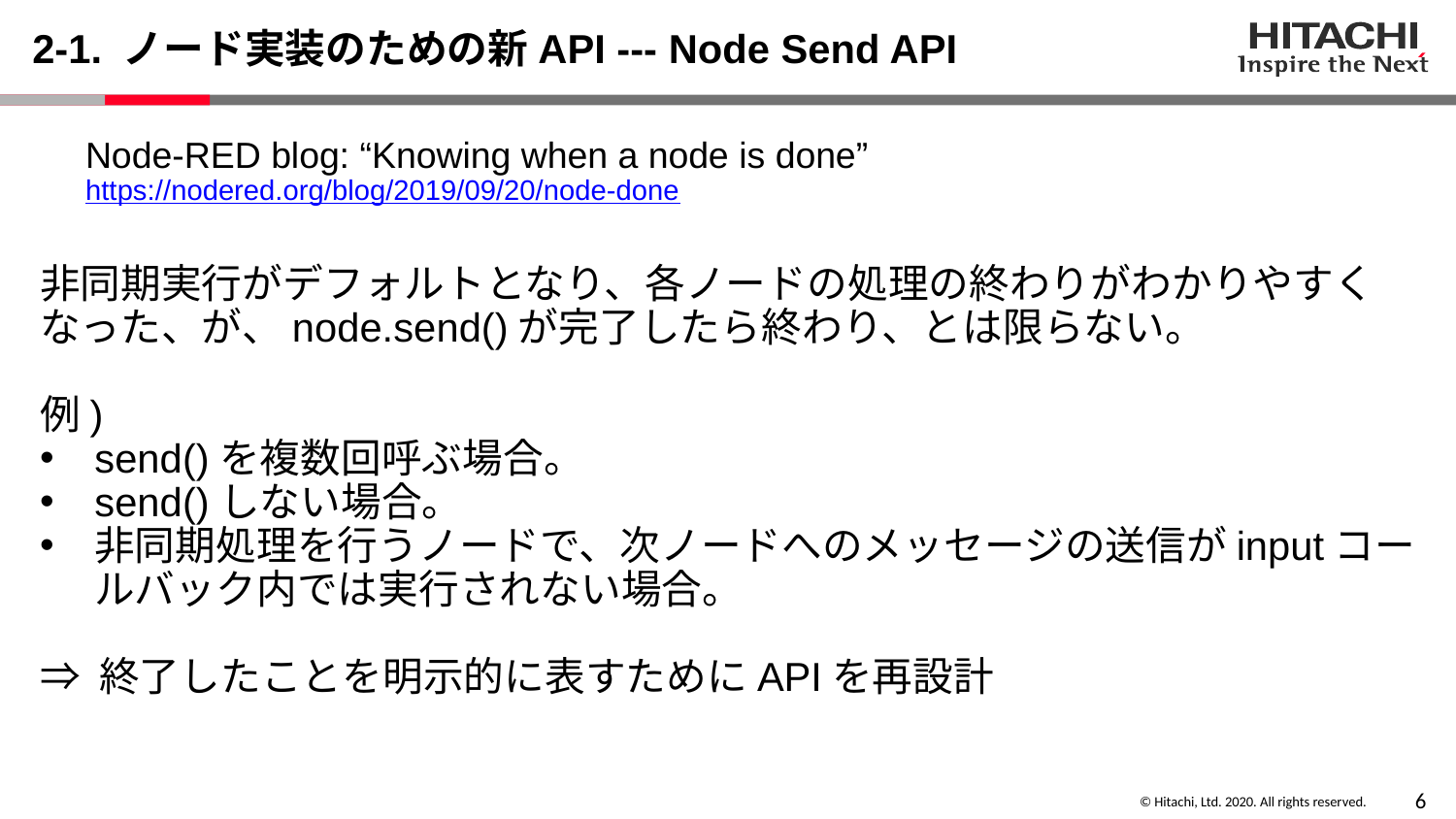

# 2-1. ノード実装のための新API --- Node Send API
Node-RED blog: “Knowing when a node is done”
https://nodered.org/blog/2019/09/20/node-done
非同期実行がデフォルトとなり、各ノードの処理の終わりがわかりやすくなった、が、node.send()が完了したら終わり、とは限らない。

例)
send()を複数回呼ぶ場合。
send()しない場合。
非同期処理を行うノードで、次ノードへのメッセージの送信がinputコールバック内では実行されない場合。

⇒ 終了したことを明示的に表すためにAPIを再設計